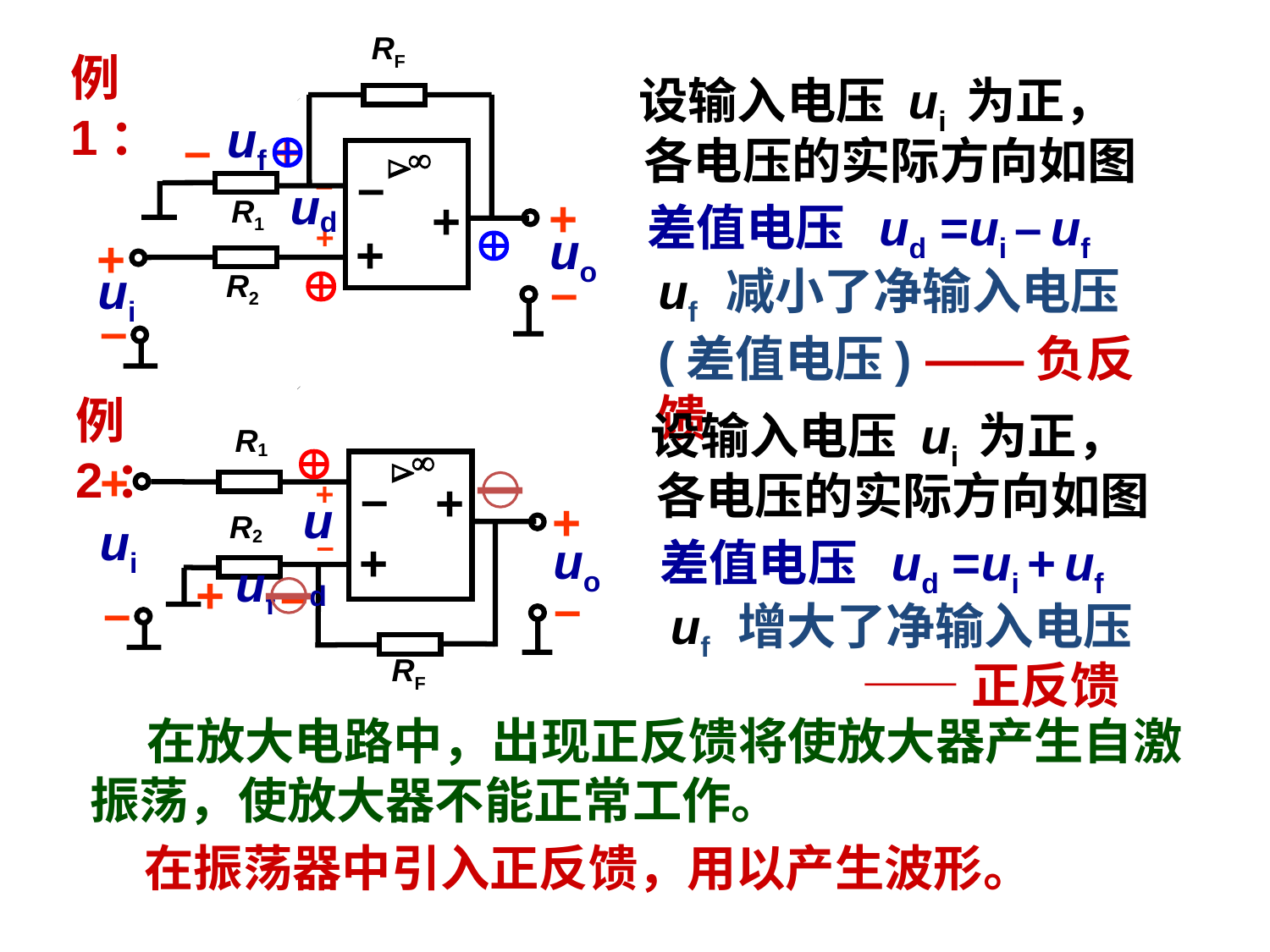

RF

∞
Δ

–

+

+
R1

uo
+

+

ui
–

R2

–

例1：
设输入电压 ui 为正，
uf
–
+
⊕
各电压的实际方向如图
–
ud
+
差值电压  ud =ui – uf
⊕
⊕
uf  减小了净输入电压(差值电压) ——负反馈
例2：

设输入电压 ui 为正，
R1
∞
Δ
+

–
+

+
R2
ui

uo
+

–
–

RF

⊕
各电压的实际方向如图
+
ud
–
－
差值电压  ud =ui + uf
uf
+
–
－
uf  增大了净输入电压
                 ——正反馈
    在放大电路中，出现正反馈将使放大器产生自激振荡，使放大器不能正常工作。
在振荡器中引入正反馈，用以产生波形。